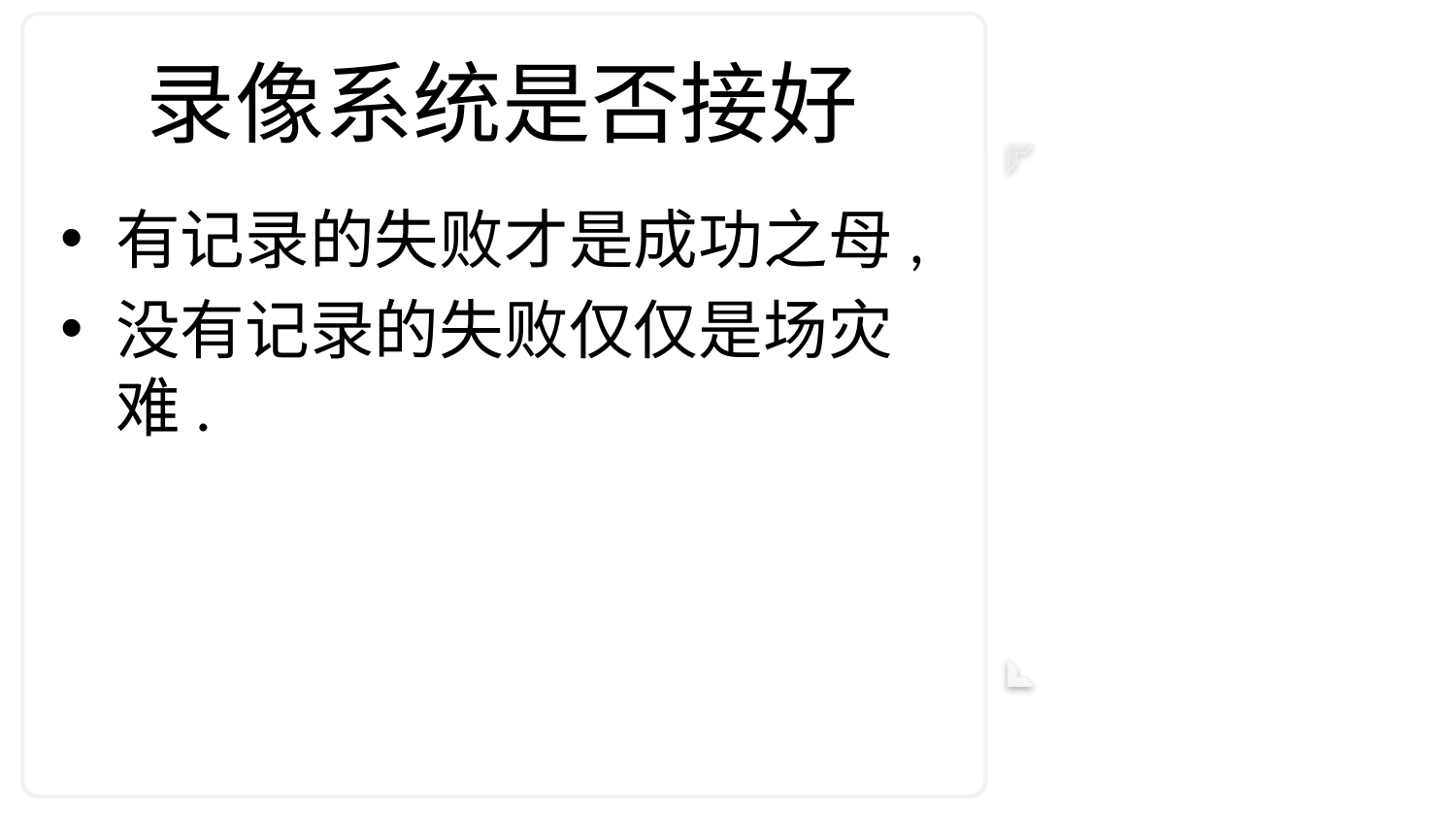

# 录像系统是否接好
有记录的失败才是成功之母,
没有记录的失败仅仅是场灾难.